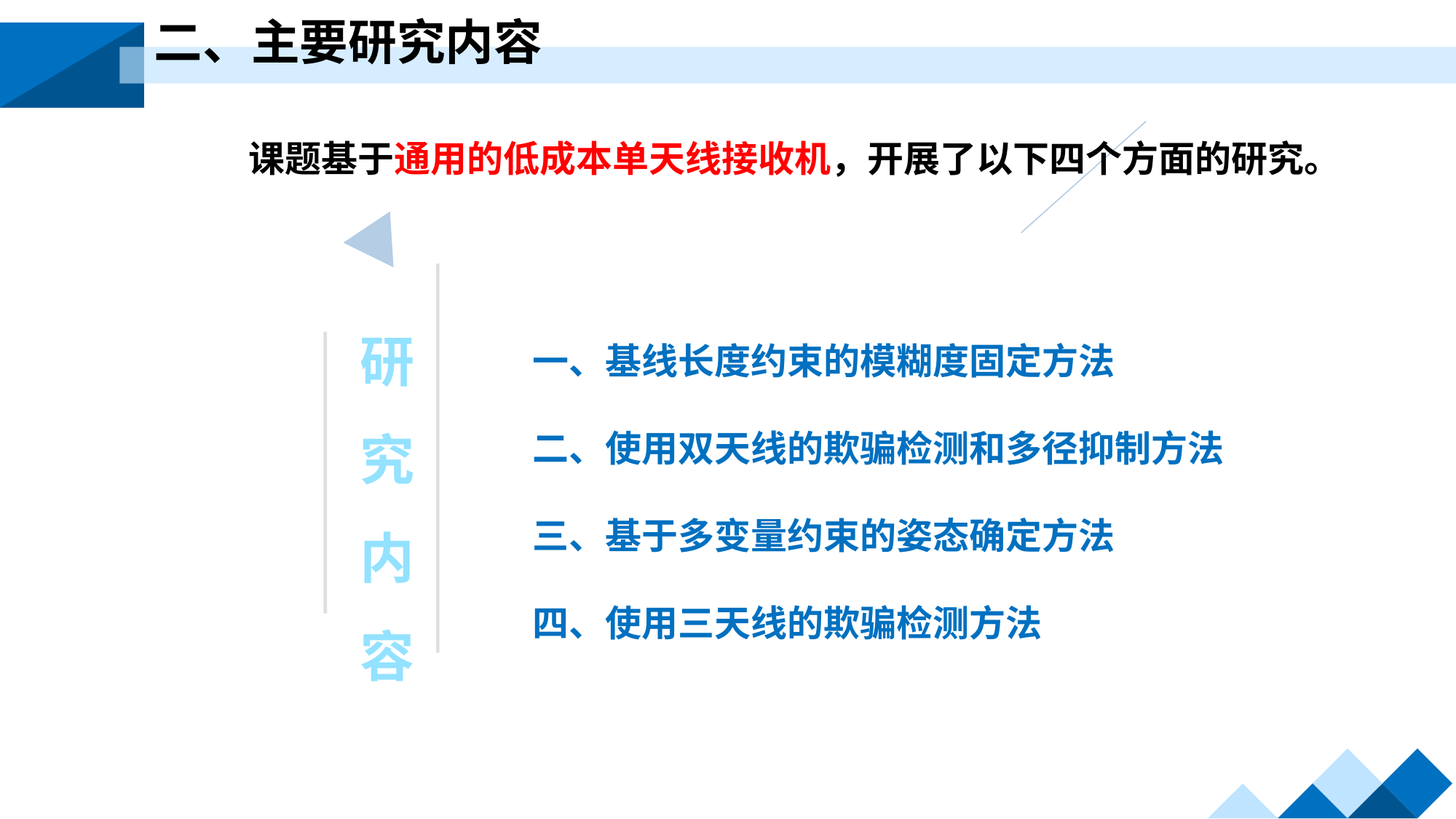

二、主要研究内容
课题基于通用的低成本单天线接收机，开展了以下四个方面的研究。

研
究
内
容
一、基线长度约束的模糊度固定方法
二、使用双天线的欺骗检测和多径抑制方法
三、基于多变量约束的姿态确定方法
四、使用三天线的欺骗检测方法